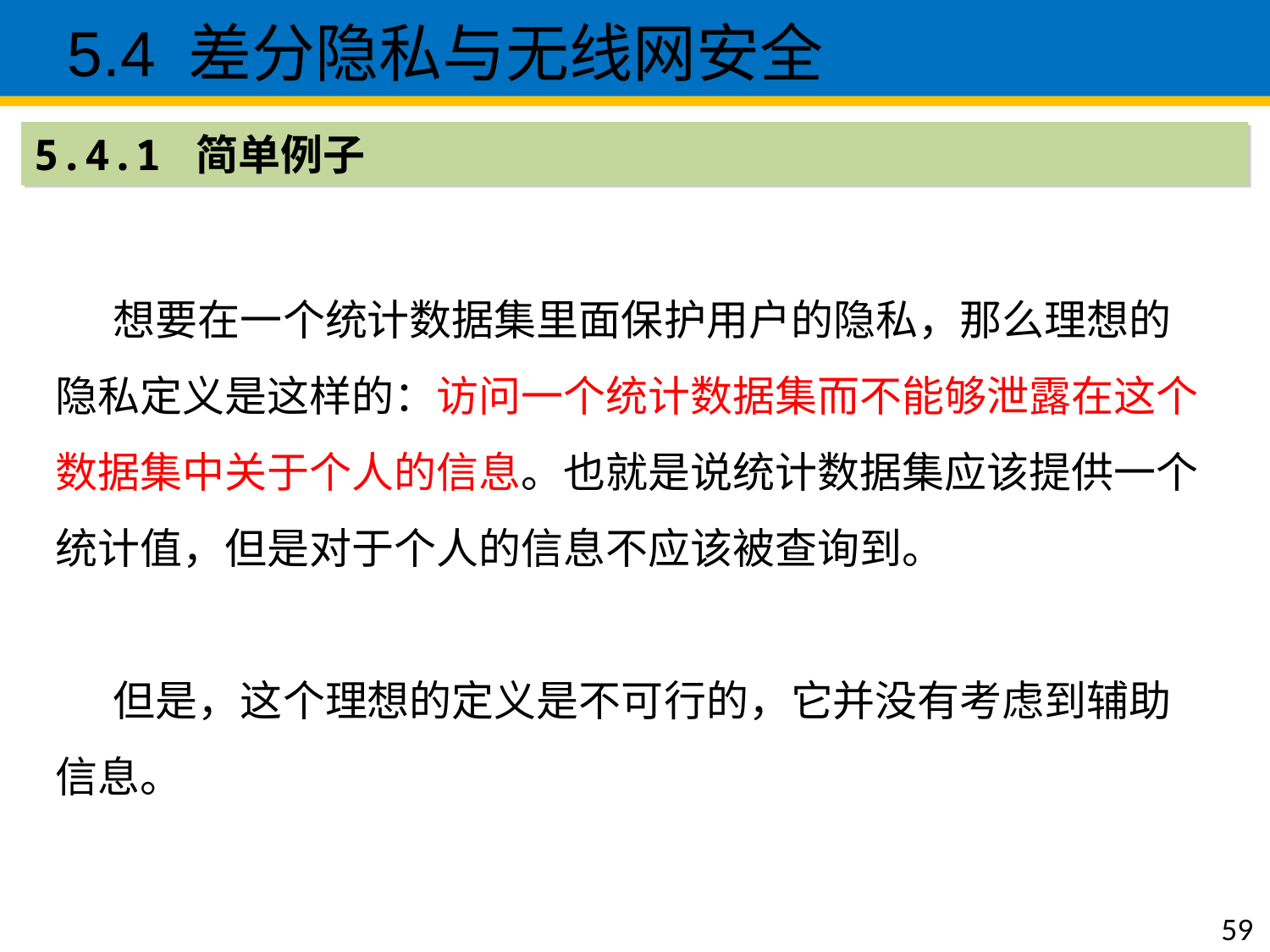

5.4 差分隐私与无线网安全
5.4.1 简单例子
     想要在一个统计数据集里面保护用户的隐私，那么理想的隐私定义是这样的：访问一个统计数据集而不能够泄露在这个数据集中关于个人的信息。也就是说统计数据集应该提供一个统计值，但是对于个人的信息不应该被查询到。

     但是，这个理想的定义是不可行的，它并没有考虑到辅助信息。
59